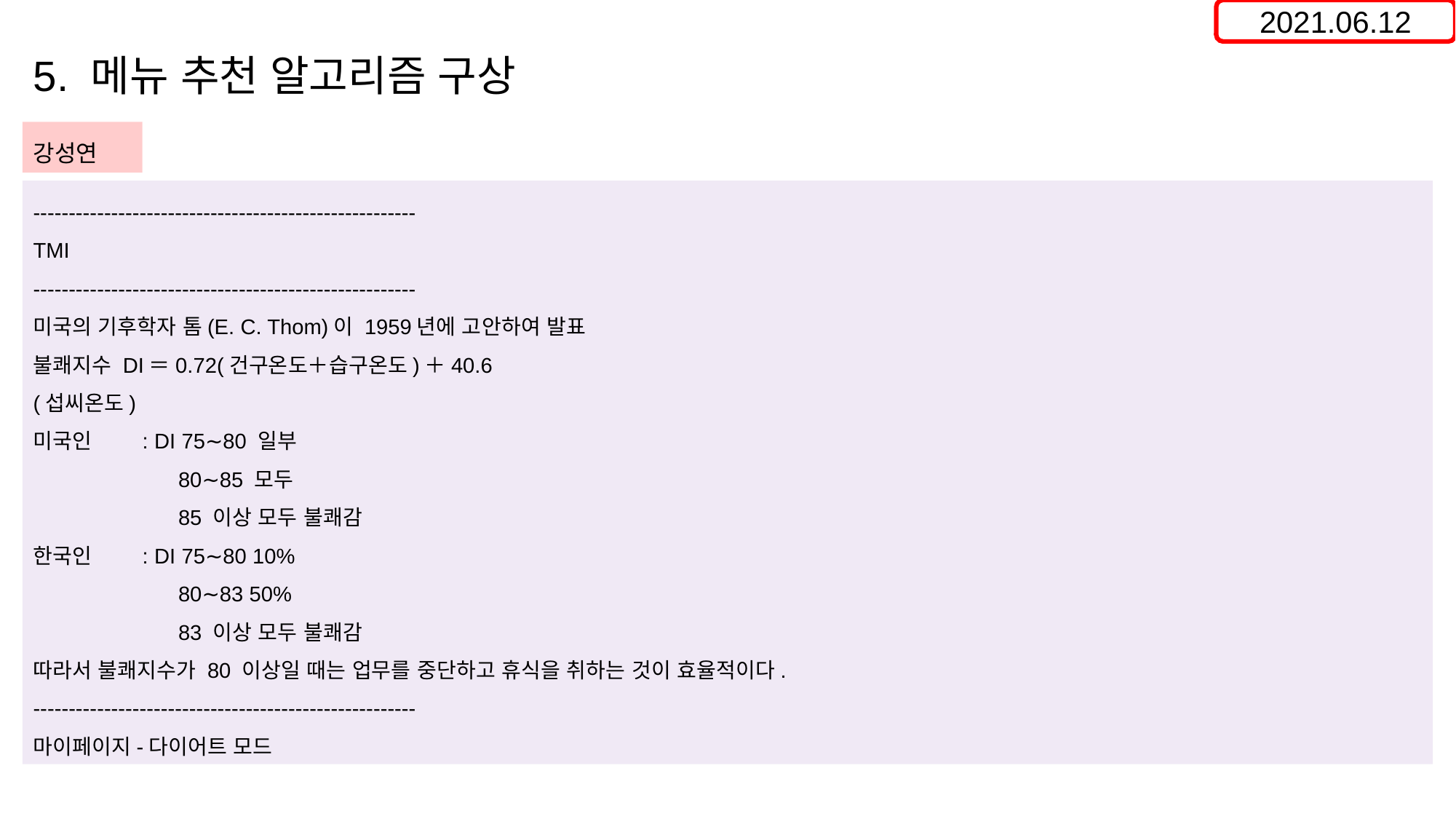

2021.06.12
5. 메뉴 추천 알고리즘 구상
강성연
------------------------------------------------------
TMI
------------------------------------------------------
미국의 기후학자 톰(E. C. Thom)이 1959년에 고안하여 발표
불쾌지수 DI＝0.72(건구온도＋습구온도)＋40.6
(섭씨온도)
미국인 	: DI 75∼80 일부
	      80∼85 모두
	      85 이상 모두 불쾌감
한국인	: DI 75∼80 10%
	      80∼83 50%
	      83 이상 모두 불쾌감
따라서 불쾌지수가 80 이상일 때는 업무를 중단하고 휴식을 취하는 것이 효율적이다.
------------------------------------------------------
마이페이지-다이어트 모드